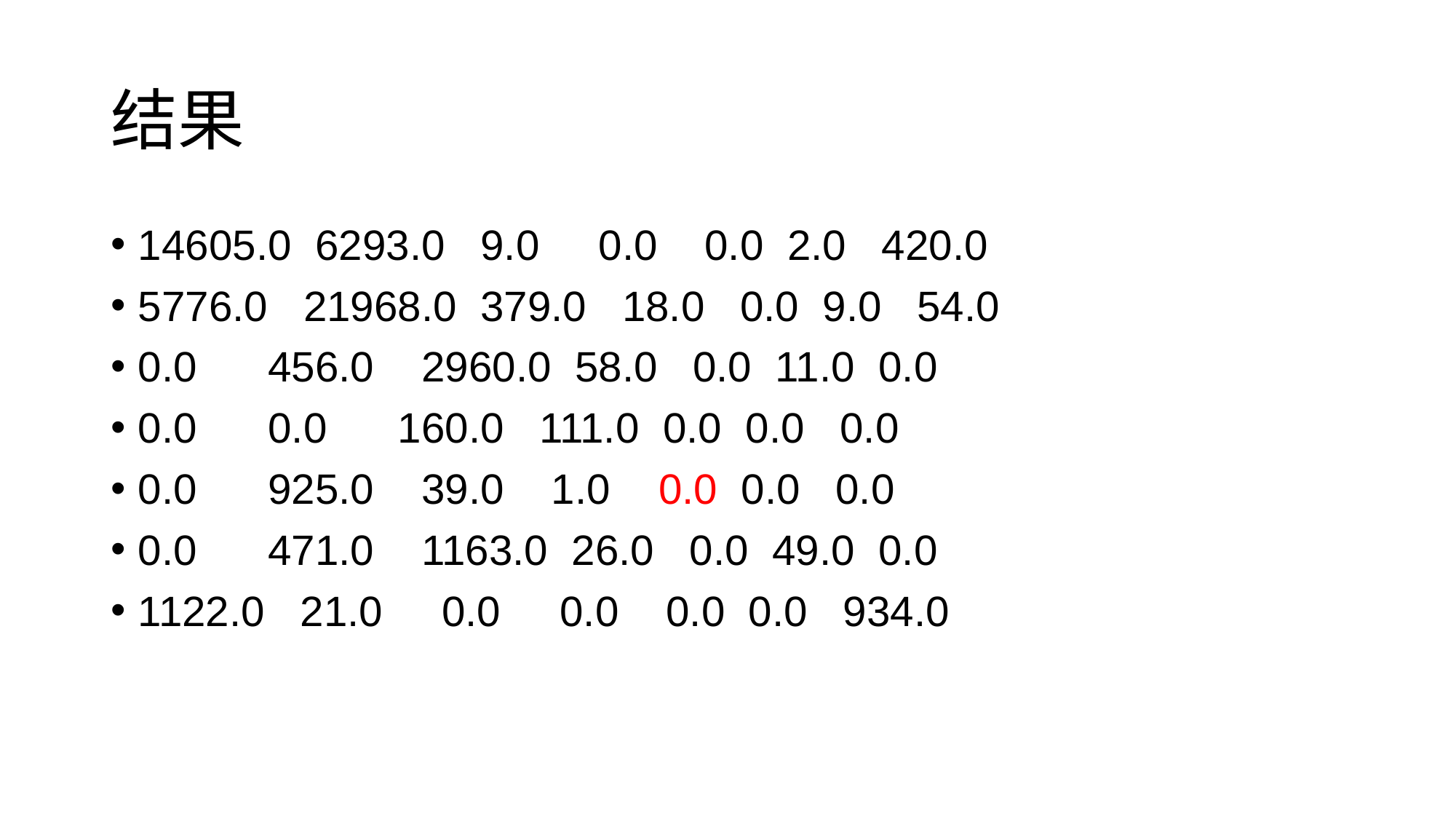

# 结果
14605.0  6293.0   9.0     0.0    0.0  2.0   420.0
5776.0   21968.0  379.0   18.0   0.0  9.0   54.0
0.0      456.0    2960.0  58.0   0.0  11.0  0.0
0.0      0.0      160.0   111.0  0.0  0.0   0.0
0.0      925.0    39.0    1.0    0.0  0.0   0.0
0.0      471.0    1163.0  26.0   0.0  49.0  0.0
1122.0   21.0     0.0     0.0    0.0  0.0   934.0